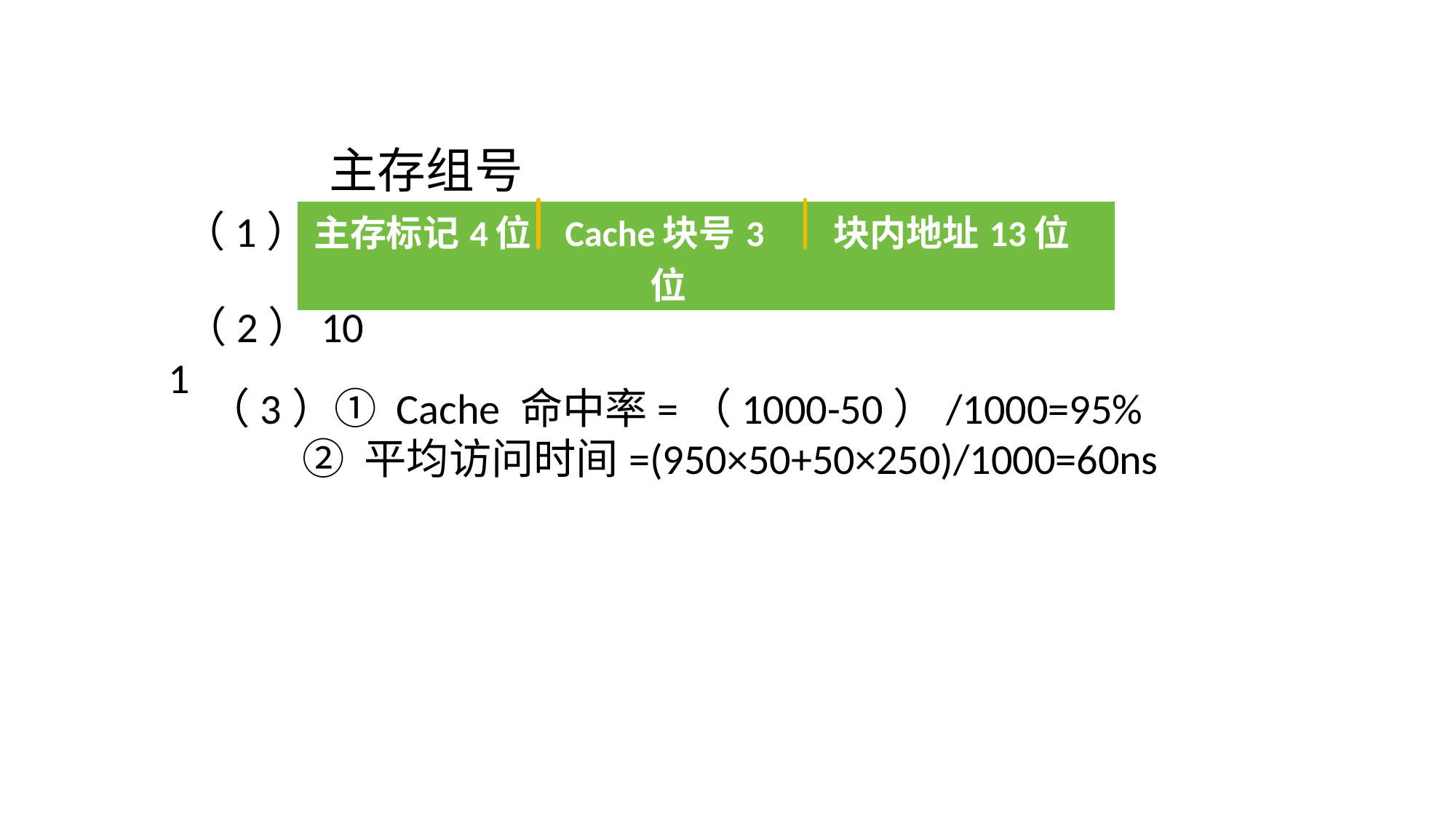

主存组号
（1）
| 主存标记4位 | Cache块号3位 | 块内地址13位 |
| --- | --- | --- |
（2）101
（3）① Cache 命中率=（1000-50）/1000=95%
          ② 平均访问时间=(950×50+50×250)/1000=60ns
43